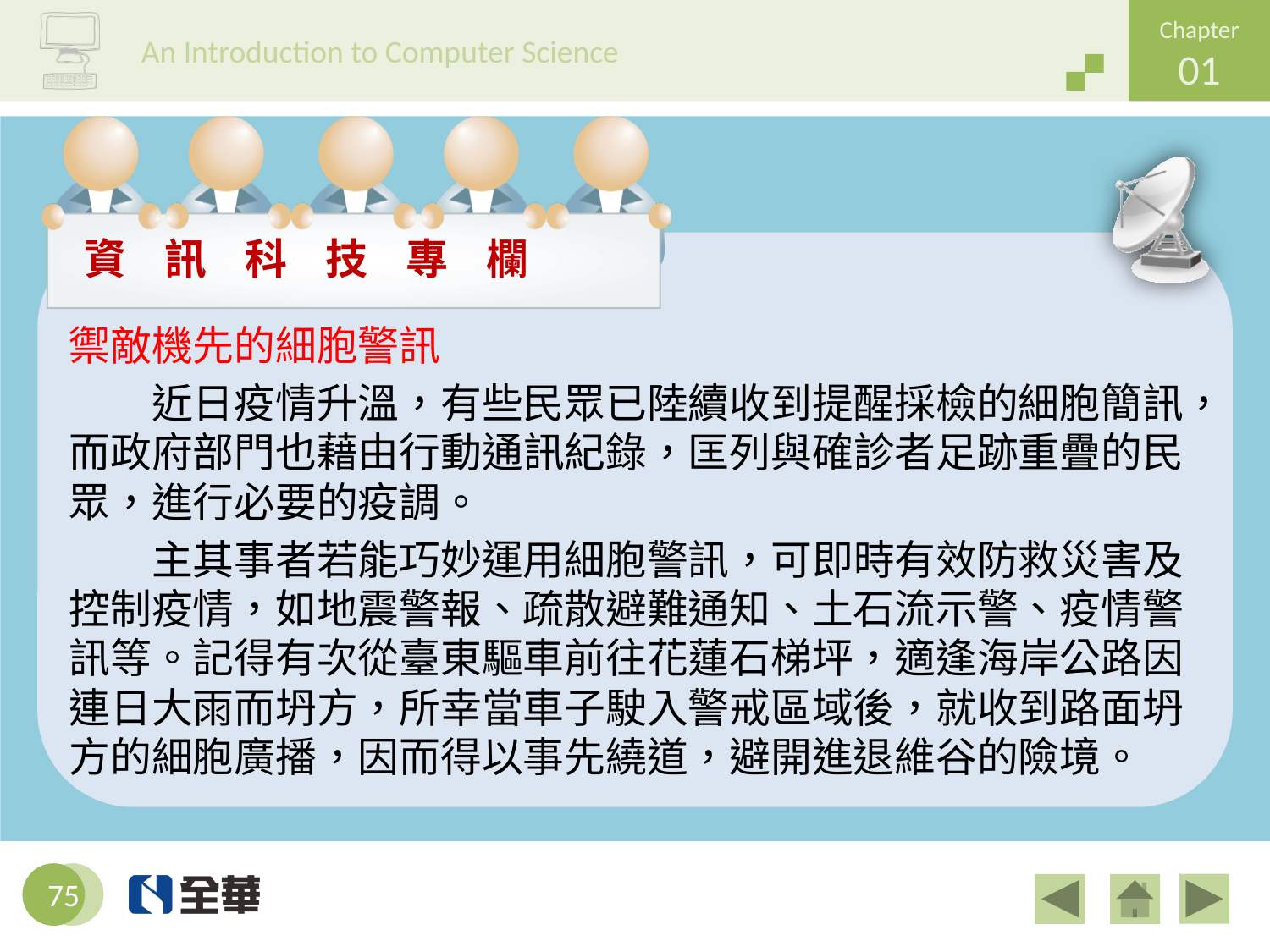

禦敵機先的細胞警訊
　　近日疫情升溫，有些民眾已陸續收到提醒採檢的細胞簡訊，而政府部門也藉由行動通訊紀錄，匡列與確診者足跡重疊的民眾，進行必要的疫調。
　　主其事者若能巧妙運用細胞警訊，可即時有效防救災害及控制疫情，如地震警報、疏散避難通知、土石流示警、疫情警訊等。記得有次從臺東驅車前往花蓮石梯坪，適逢海岸公路因連日大雨而坍方，所幸當車子駛入警戒區域後，就收到路面坍方的細胞廣播，因而得以事先繞道，避開進退維谷的險境。